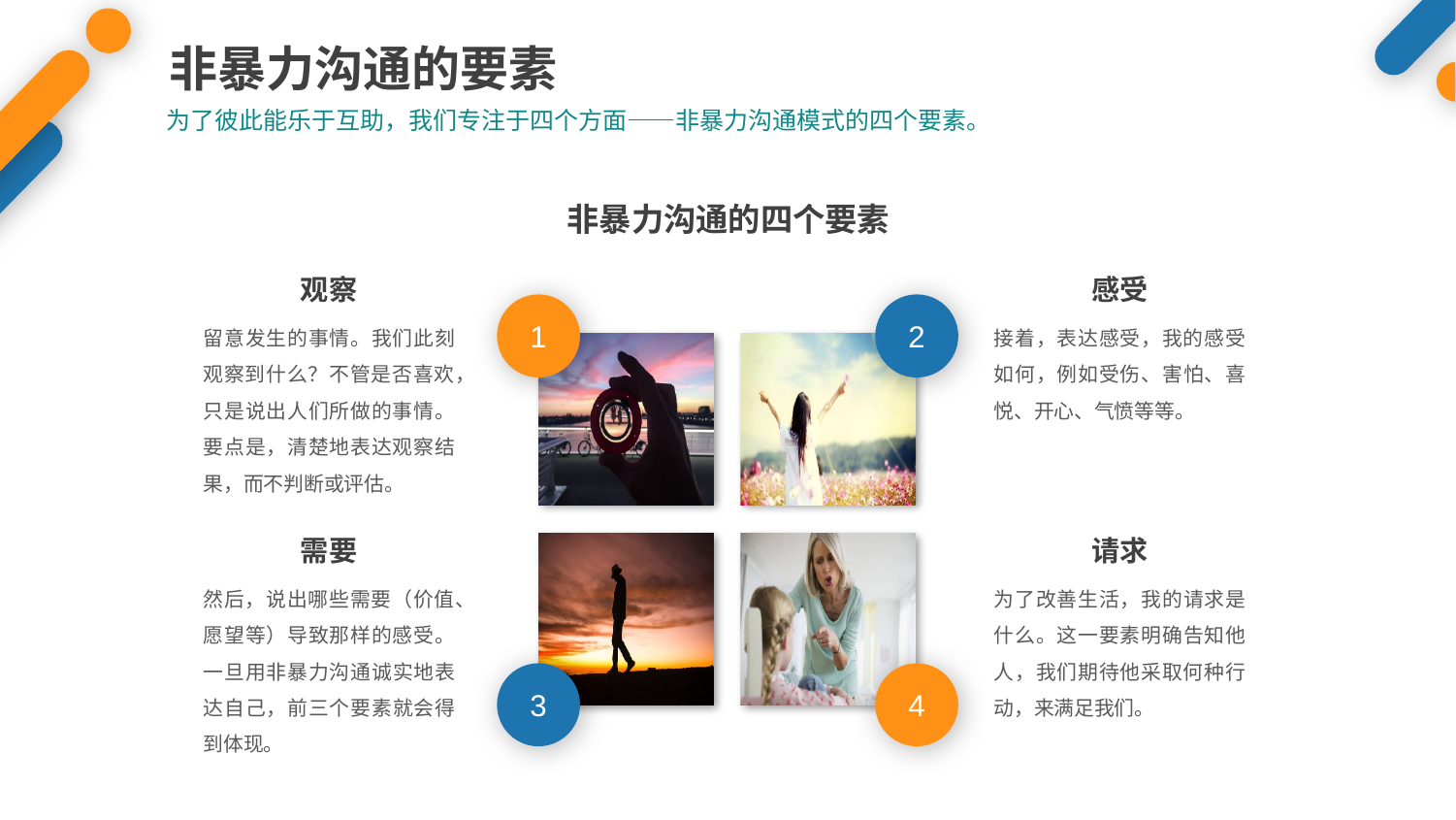

非暴力沟通的要素
为了彼此能乐于互助，我们专注于四个方面——非暴力沟通模式的四个要素。
非暴力沟通的四个要素
观察
感受
1
2
3
4

留意发生的事情。我们此刻观察到什么？不管是否喜欢，只是说出人们所做的事情。要点是，清楚地表达观察结果，而不判断或评估。
接着，表达感受，我的感受如何，例如受伤、害怕、喜悦、开心、气愤等等。
需要
请求
然后，说出哪些需要（价值、愿望等）导致那样的感受。一旦用非暴力沟通诚实地表达自己，前三个要素就会得到体现。
为了改善生活，我的请求是什么。这一要素明确告知他人，我们期待他采取何种行动，来满足我们。